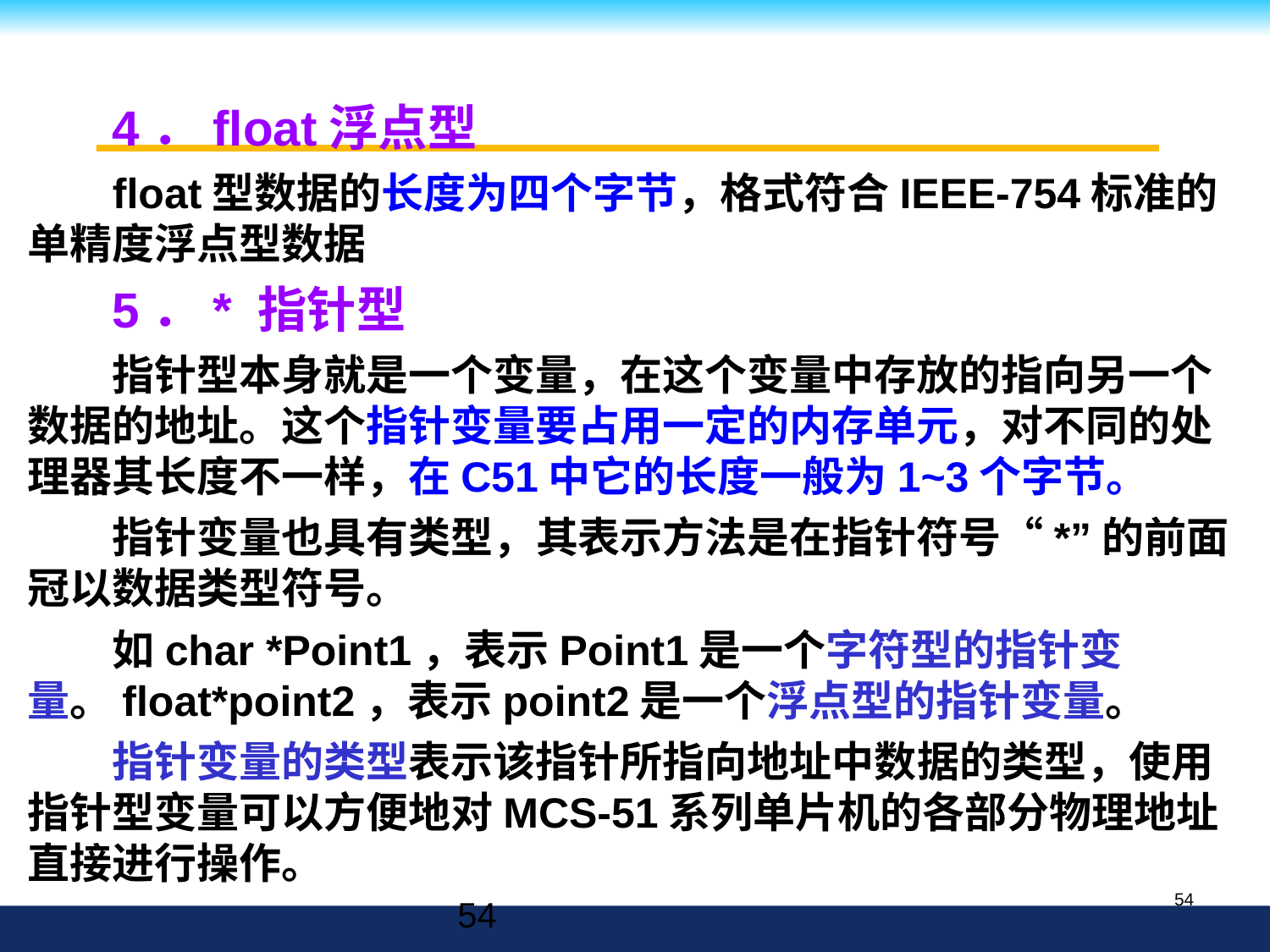

4．float浮点型
float型数据的长度为四个字节，格式符合IEEE-754标准的单精度浮点型数据
5．* 指针型
指针型本身就是一个变量，在这个变量中存放的指向另一个数据的地址。这个指针变量要占用一定的内存单元，对不同的处理器其长度不一样，在C51中它的长度一般为1~3个字节。
指针变量也具有类型，其表示方法是在指针符号“*”的前面冠以数据类型符号。
如char *Point1，表示Point1是一个字符型的指针变量。float*point2，表示point2是一个浮点型的指针变量。
指针变量的类型表示该指针所指向地址中数据的类型，使用指针型变量可以方便地对MCS-51系列单片机的各部分物理地址直接进行操作。
54
54